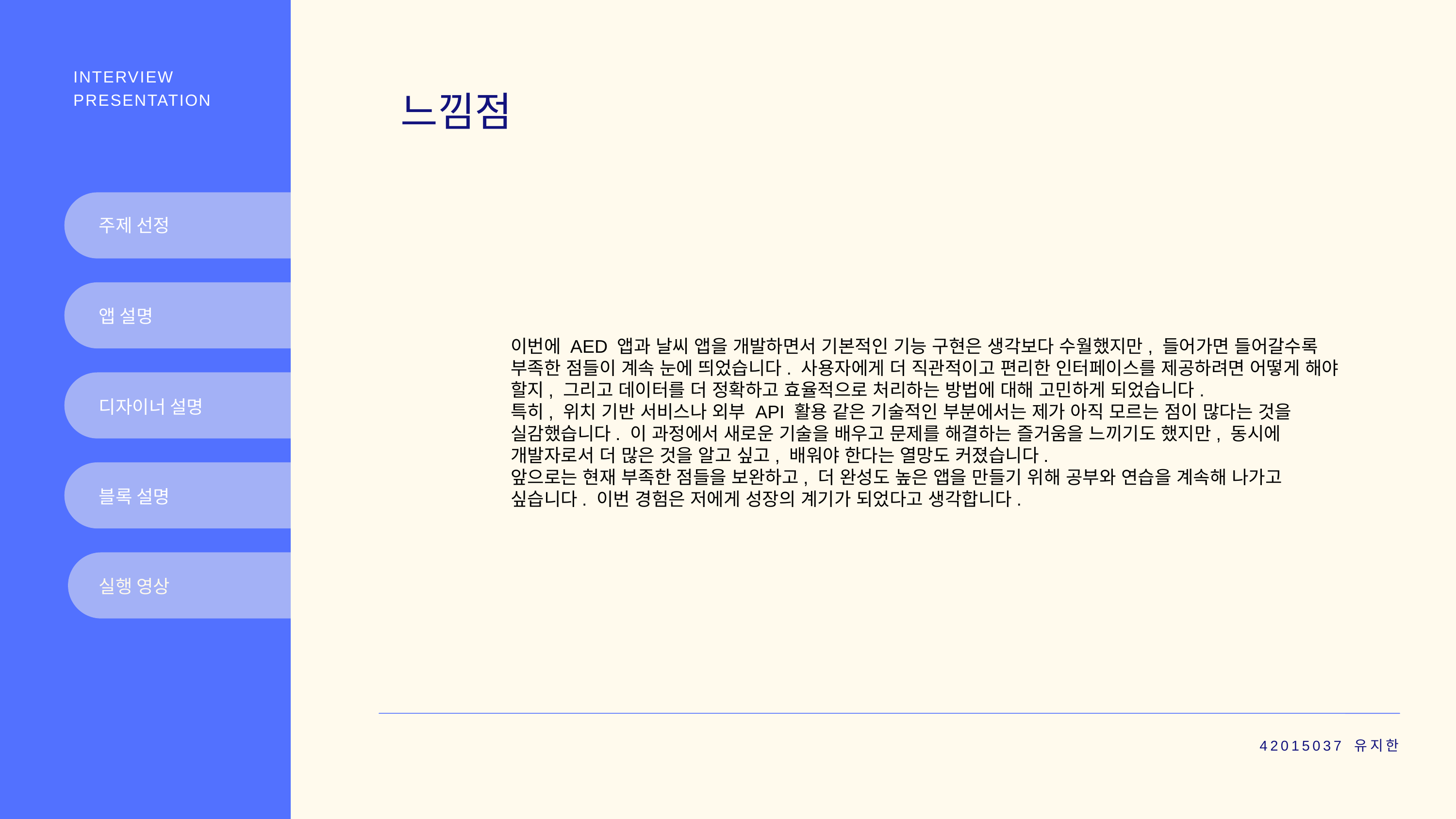

INTERVIEW PRESENTATION
느낌점

주제 선정

앱 설명
이번에 AED 앱과 날씨 앱을 개발하면서 기본적인 기능 구현은 생각보다 수월했지만, 들어가면 들어갈수록 부족한 점들이 계속 눈에 띄었습니다. 사용자에게 더 직관적이고 편리한 인터페이스를 제공하려면 어떻게 해야 할지, 그리고 데이터를 더 정확하고 효율적으로 처리하는 방법에 대해 고민하게 되었습니다.
특히, 위치 기반 서비스나 외부 API 활용 같은 기술적인 부분에서는 제가 아직 모르는 점이 많다는 것을 실감했습니다. 이 과정에서 새로운 기술을 배우고 문제를 해결하는 즐거움을 느끼기도 했지만, 동시에 개발자로서 더 많은 것을 알고 싶고, 배워야 한다는 열망도 커졌습니다.
앞으로는 현재 부족한 점들을 보완하고, 더 완성도 높은 앱을 만들기 위해 공부와 연습을 계속해 나가고 싶습니다. 이번 경험은 저에게 성장의 계기가 되었다고 생각합니다.

디자이너 설명

블록 설명

실행 영상

42015037 유지한